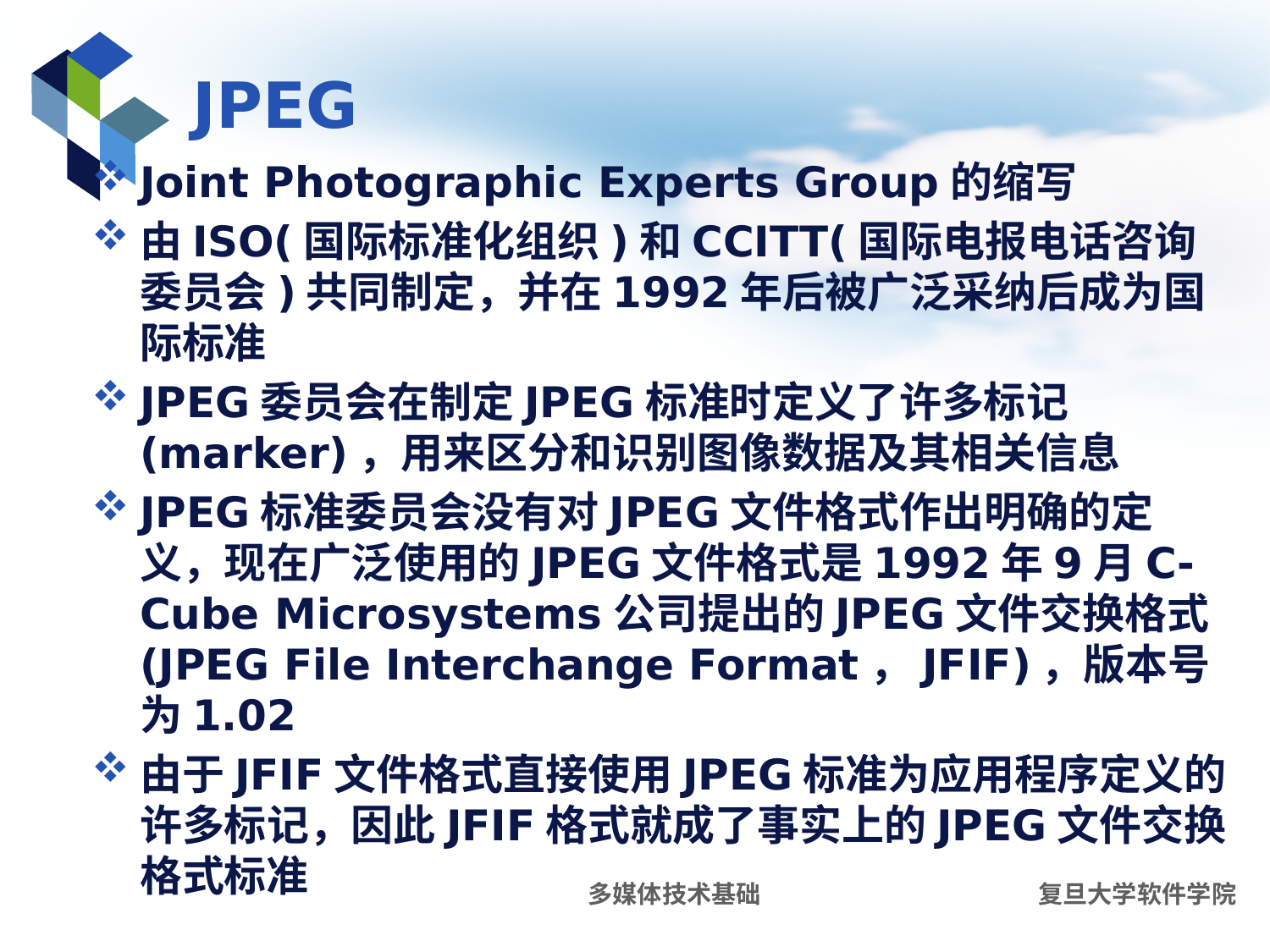

# JPEG
Joint Photographic Experts Group的缩写
由ISO(国际标准化组织)和CCITT(国际电报电话咨询委员会)共同制定，并在1992年后被广泛采纳后成为国际标准
JPEG委员会在制定JPEG标准时定义了许多标记(marker)，用来区分和识别图像数据及其相关信息
JPEG标准委员会没有对JPEG文件格式作出明确的定义，现在广泛使用的JPEG文件格式是1992年9月C-Cube Microsystems公司提出的JPEG文件交换格式(JPEG File Interchange Format，JFIF)，版本号为1.02
由于JFIF文件格式直接使用JPEG标准为应用程序定义的许多标记，因此JFIF格式就成了事实上的JPEG文件交换格式标准

多媒体技术基础